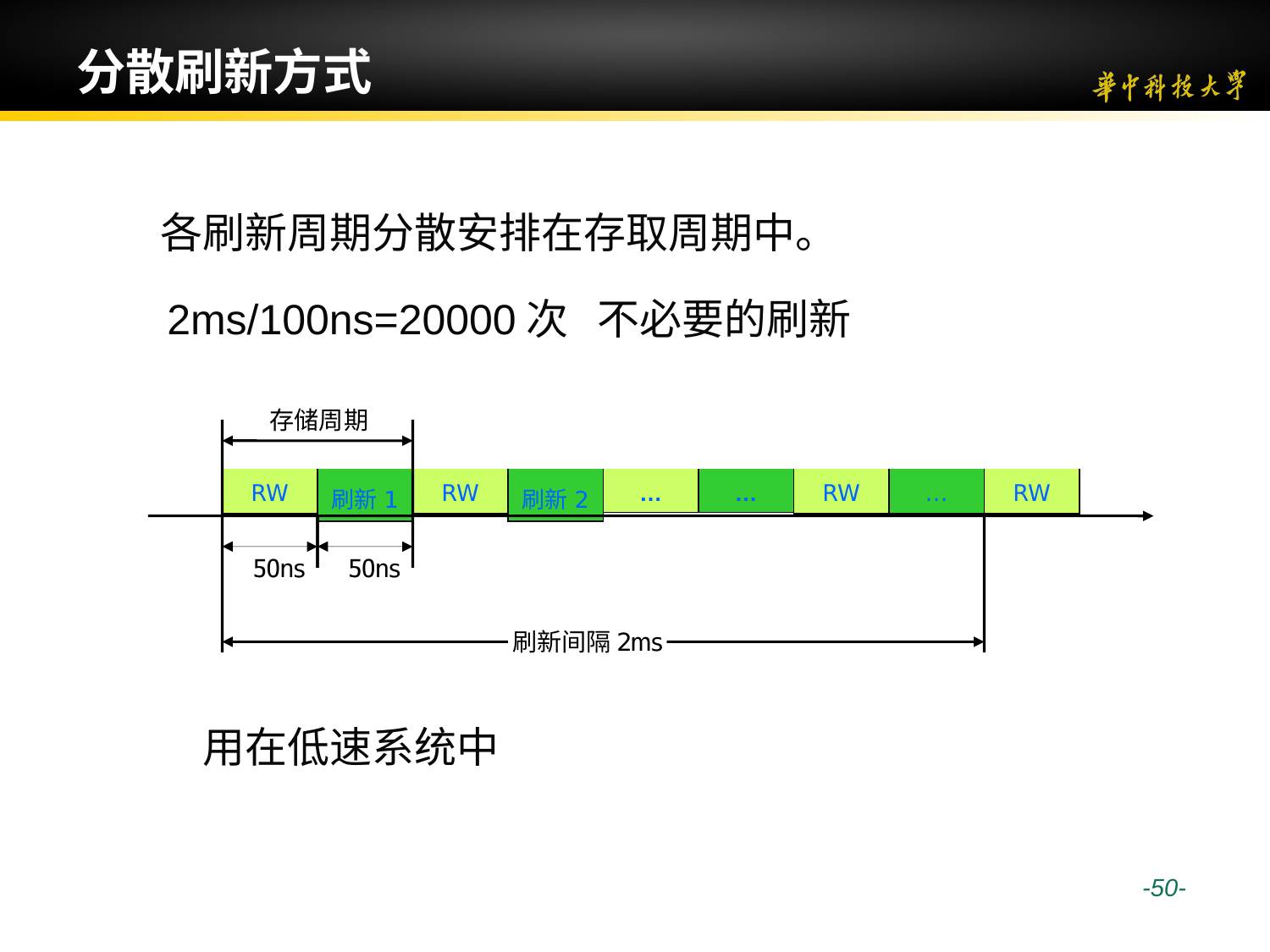

# 分散刷新方式
各刷新周期分散安排在存取周期中。

2ms/100ns=20000次   不必要的刷新
存储周期

| RW |
| --- |
| 刷新1 |
| --- |
| RW |
| --- |
| 刷新2 |
| --- |
| … |
| --- |
| … |
| --- |
| RW |
| --- |
| … |
| --- |
| RW |
| --- |

50ns

50ns

刷新间隔2ms

用在低速系统中
 -50-